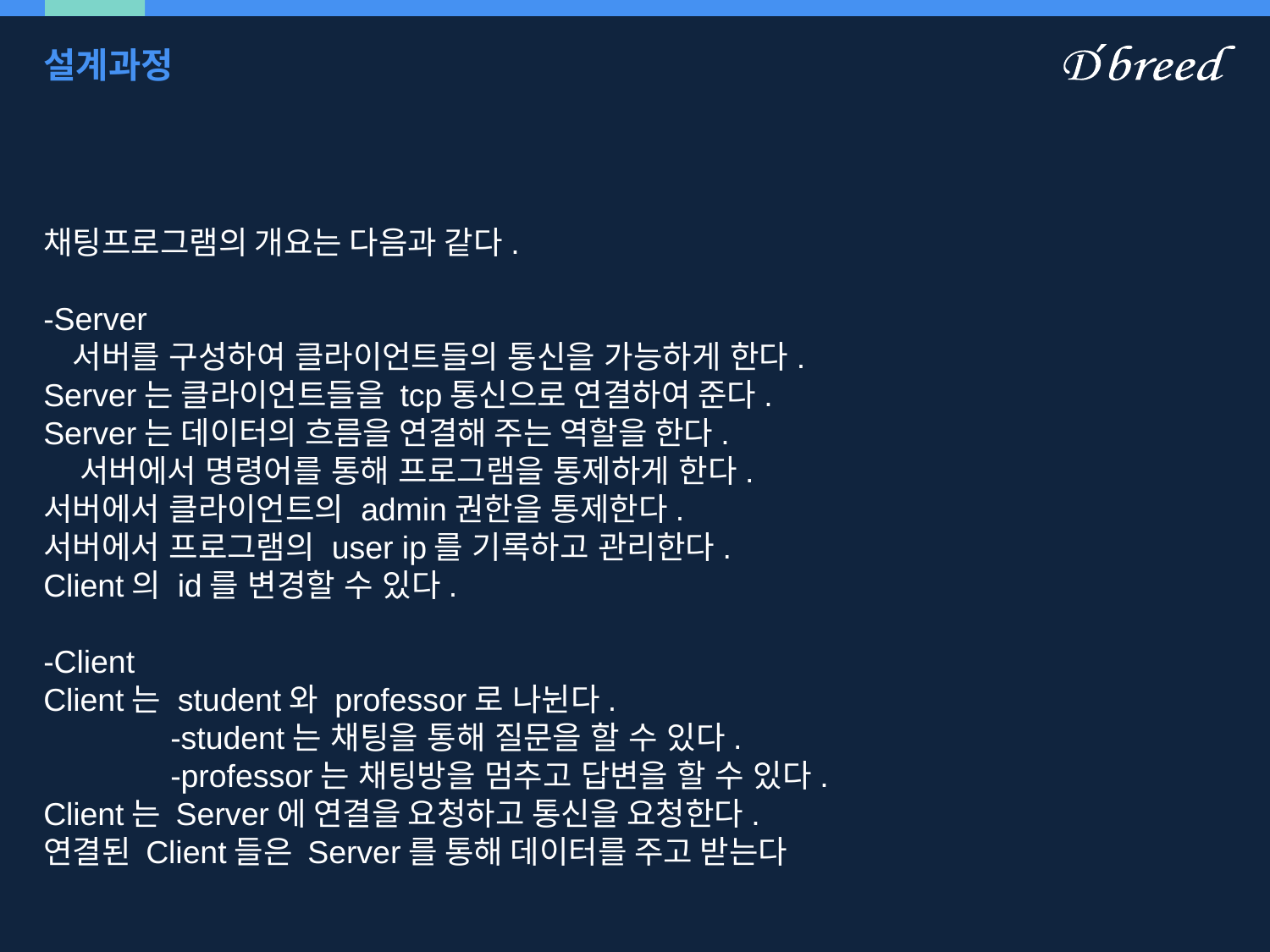

# 설계과정
채팅프로그램의 개요는 다음과 같다.

-Server
   서버를 구성하여 클라이언트들의 통신을 가능하게 한다.
Server는 클라이언트들을 tcp통신으로 연결하여 준다.
Server는 데이터의 흐름을 연결해 주는 역할을 한다.
    서버에서 명령어를 통해 프로그램을 통제하게 한다.
서버에서 클라이언트의 admin권한을 통제한다.
서버에서 프로그램의 user ip를 기록하고 관리한다.
Client의 id를 변경할 수 있다.

-Client
Client는 student와 professor로 나뉜다.
	-student는 채팅을 통해 질문을 할 수 있다.
	-professor는 채팅방을 멈추고 답변을 할 수 있다.
Client는 Server에 연결을 요청하고 통신을 요청한다.
연결된 Client들은 Server를 통해 데이터를 주고 받는다